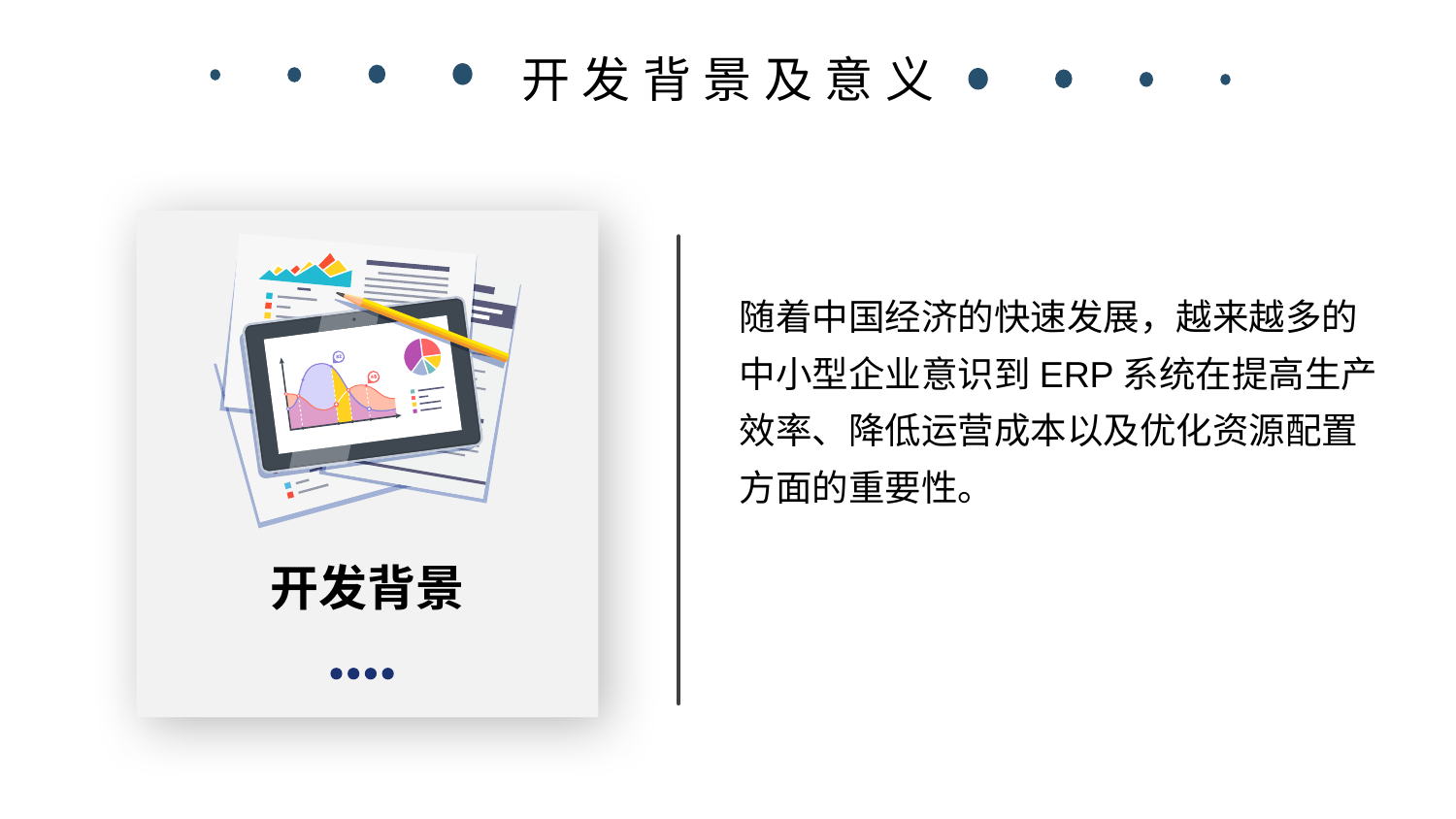

开发背景及意义

开发背景

随着中国经济的快速发展，越来越多的中小型企业意识到ERP系统在提高生产效率、降低运营成本以及优化资源配置方面的重要性。